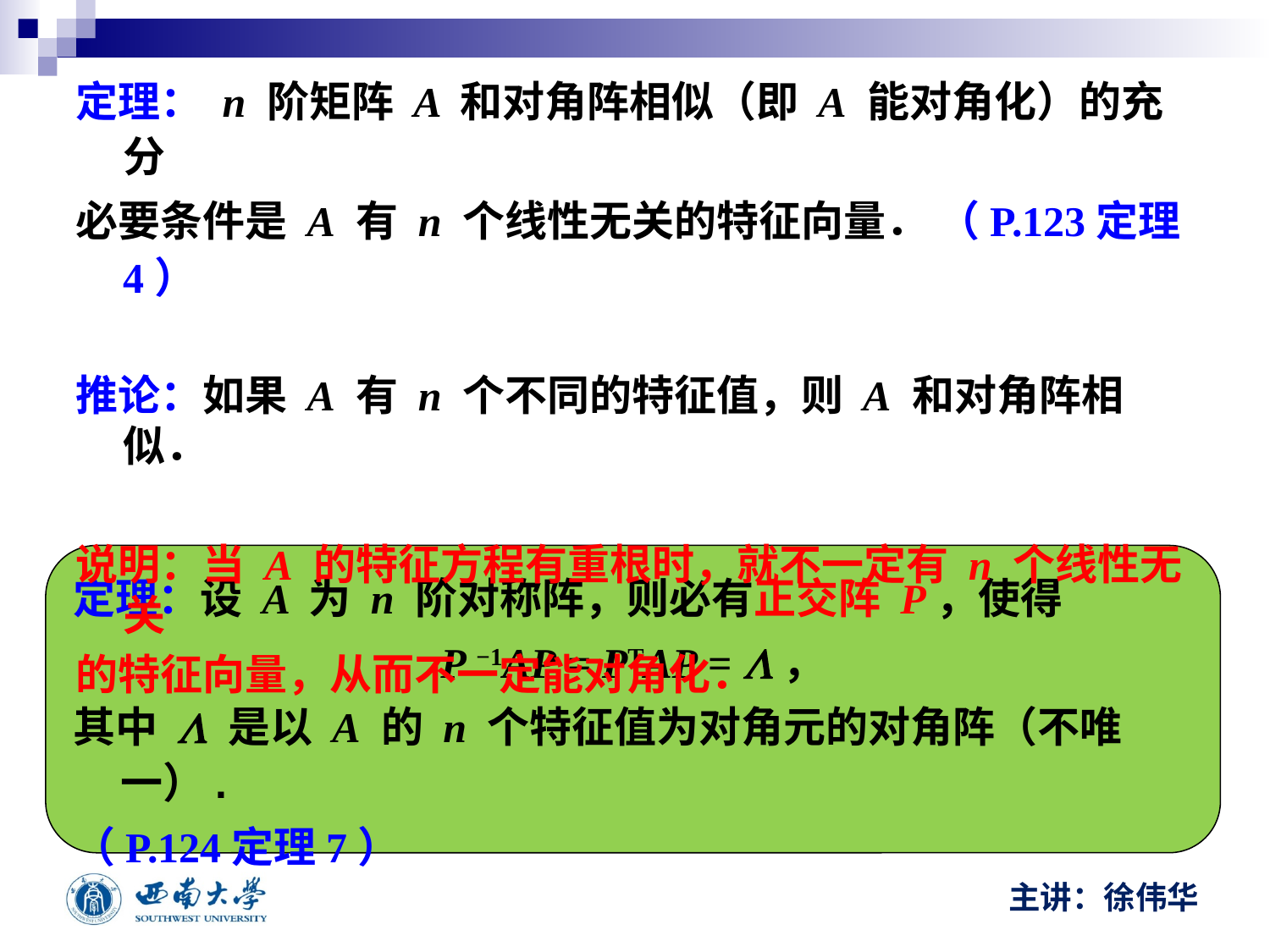

定理： n 阶矩阵 A 和对角阵相似（即 A 能对角化）的充分
必要条件是 A 有 n 个线性无关的特征向量． （P.123定理4）

推论：如果 A 有 n 个不同的特征值，则 A 和对角阵相似．

说明：当 A 的特征方程有重根时，就不一定有 n 个线性无关
的特征向量，从而不一定能对角化．
定理：设 A 为 n 阶对称阵，则必有正交阵 P，使得
P −1AP = PTAP = Λ，
其中 Λ 是以 A 的 n 个特征值为对角元的对角阵（不唯一）.
（P.124定理7）